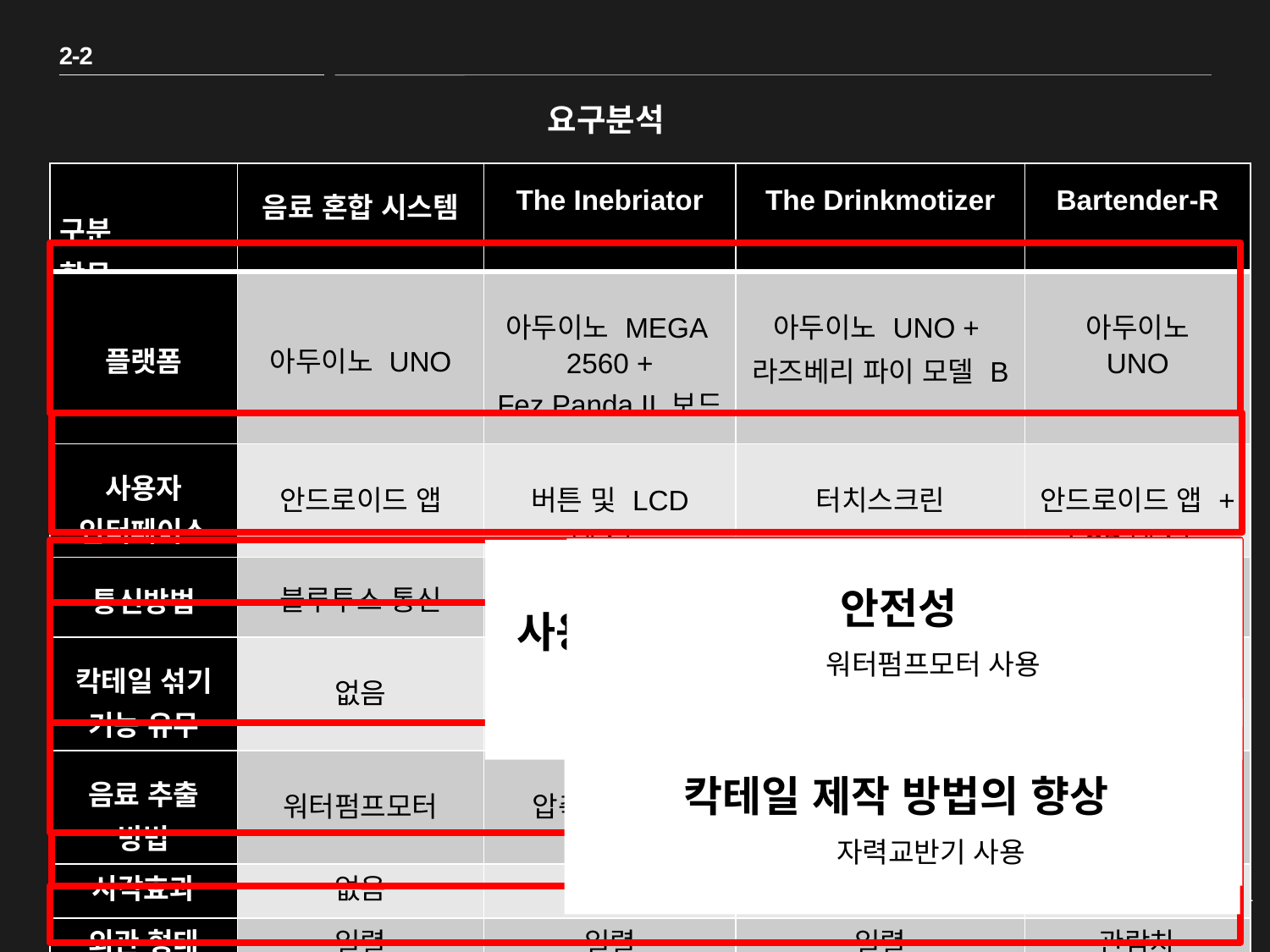

2-2
요구분석
| 구분 항목 | 음료 혼합 시스템 | The Inebriator | The Drinkmotizer | Bartender-R |
| --- | --- | --- | --- | --- |
| 플랫폼 | 아두이노 UNO | 아두이노 MEGA 2560 + Fez Panda II 보드 | 아두이노 UNO + 라즈베리 파이 모델 B | 아두이노 UNO |
| 사용자 인터페이스 | 안드로이드 앱 | 버튼 및 LCD 텍스트 | 터치스크린 | 안드로이드 앱 + LCD텍스트 |
| 통신방법 | 블루투스 통신 | 버튼 입력 | 터치스크린 입력 | 블루투스 통신 |
| 칵테일 섞기 기능 유무 | 없음 | 없음 | 없음 | 있음 (자력교반기) |
| 음료 추출 방법 | 워터펌프모터 | 압축가스탱크 | 입구 개폐 모터 + 압축가스탱크 | 워터펌프모터 |
| 시각효과 | 없음 | LED | 없음 | LED |
| 외관 형태 | 일렬 | 일렬 | 일렬 | 관람차 |

안전성
    워터펌프모터 사용

사용자의 편의를 위한 쉬운 접근성 필요
      앱을 통한 쉬운 주문, LCD텍스트로 주문 확인

분위기에 알맞은 외관
      놀이공원을 테마로 한 디자인

칵테일 제작 방법의 향상
    자력교반기 사용